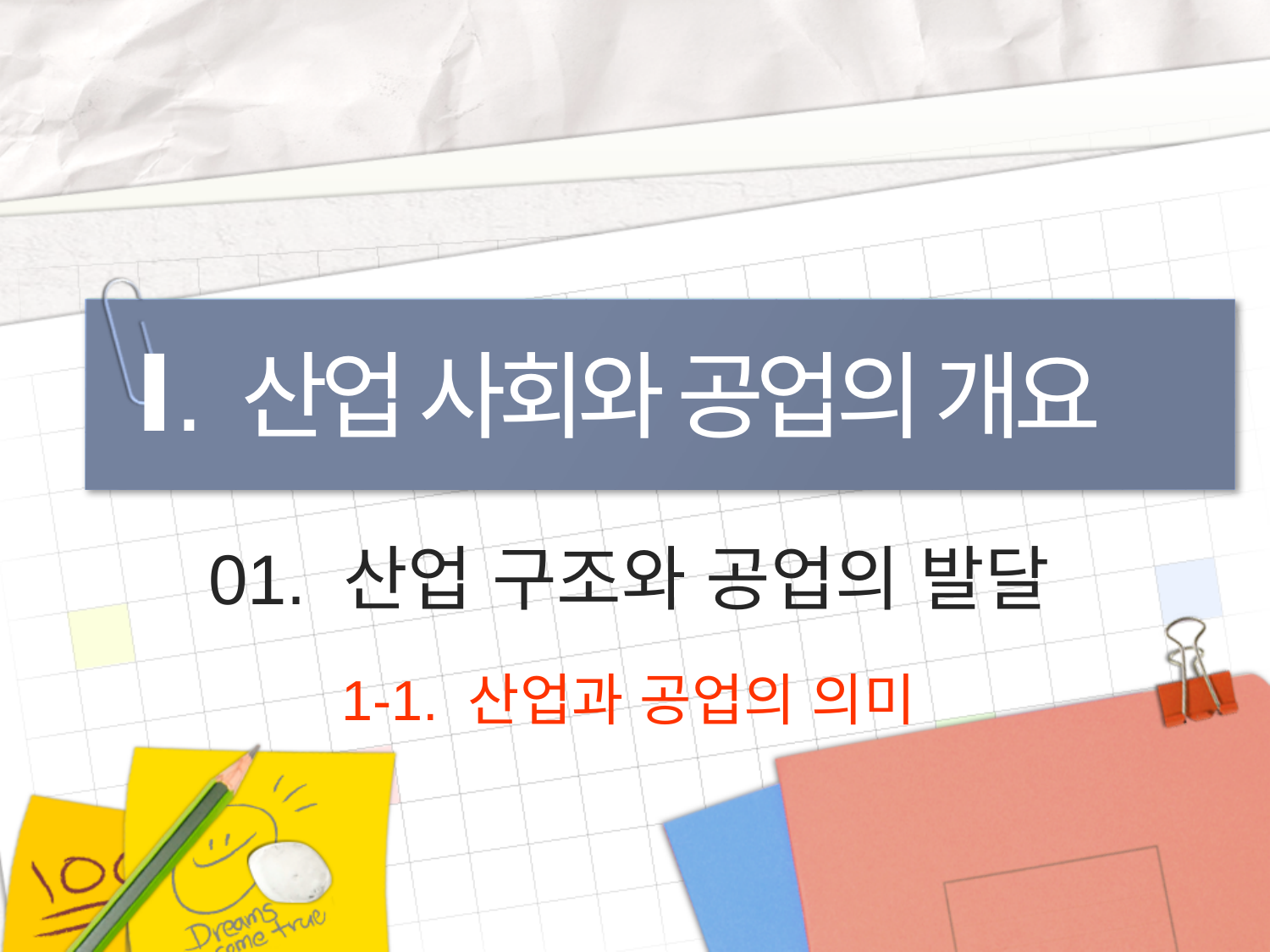

Ⅰ. 산업 사회와 공업의 개요
01. 산업 구조와 공업의 발달
1-1. 산업과 공업의 의미